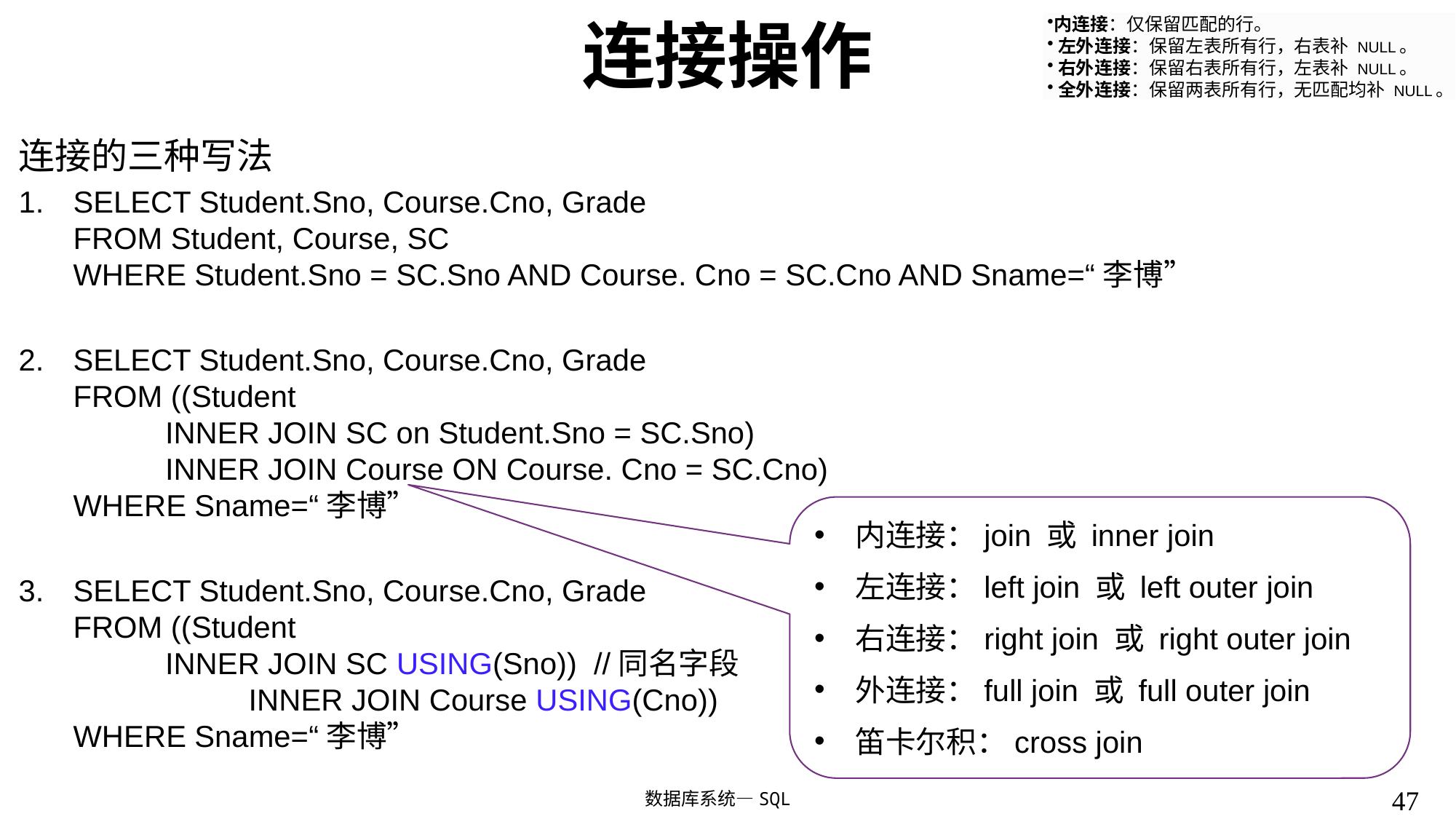

内连接：仅保留匹配的行。
​左外连接：保留左表所有行，右表补 NULL。
​右外连接：保留右表所有行，左表补 NULL。
​全外连接：保留两表所有行，无匹配均补 NULL。
# 连接操作
连接的三种写法
SELECT Student.Sno, Course.Cno, Grade
FROM Student, Course, SC
WHERE Student.Sno = SC.Sno AND Course. Cno = SC.Cno AND Sname=“李博”

SELECT Student.Sno, Course.Cno, Grade
FROM ((Student
           INNER JOIN SC on Student.Sno = SC.Sno)
           INNER JOIN Course ON Course. Cno = SC.Cno)
WHERE Sname=“李博”

SELECT Student.Sno, Course.Cno, Grade
FROM ((Student
           INNER JOIN SC USING(Sno))  //同名字段
           INNER JOIN Course USING(Cno))
WHERE Sname=“李博”

内连接：join 或 inner join
左连接：left join 或 left outer join
右连接：right join 或 right outer join
外连接：full join 或 full outer join
笛卡尔积：cross join
47
数据库系统—SQL